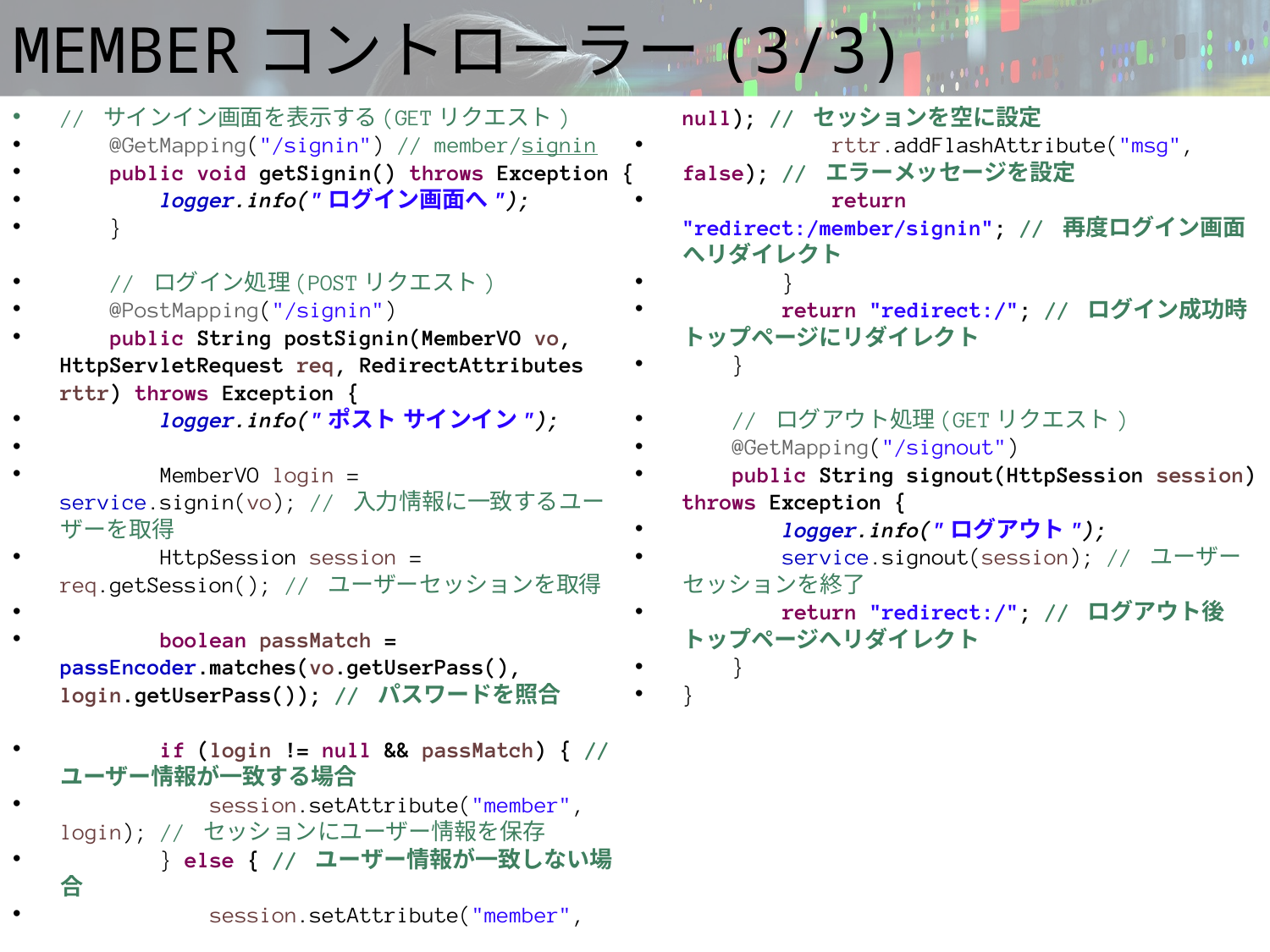

# MEMBERコントローラー(3/3)
// サインイン画面を表示する(GETリクエスト)
    @GetMapping("/signin") // member/signin
    public void getSignin() throws Exception {
        logger.info("ログイン画面へ");
    }

    // ログイン処理(POSTリクエスト)
    @PostMapping("/signin")
    public String postSignin(MemberVO vo, HttpServletRequest req, RedirectAttributes rttr) throws Exception {
        logger.info("ポスト サインイン");

        MemberVO login = service.signin(vo); // 入力情報に一致するユーザーを取得
        HttpSession session = req.getSession(); // ユーザーセッションを取得

        boolean passMatch = passEncoder.matches(vo.getUserPass(), login.getUserPass()); // パスワードを照合

        if (login != null && passMatch) { // ユーザー情報が一致する場合
            session.setAttribute("member", login); // セッションにユーザー情報を保存
        } else { // ユーザー情報が一致しない場合
            session.setAttribute("member", null); // セッションを空に設定
            rttr.addFlashAttribute("msg", false); // エラーメッセージを設定
            return "redirect:/member/signin"; // 再度ログイン画面へリダイレクト
        }
        return "redirect:/"; // ログイン成功時トップページにリダイレクト
    }

    // ログアウト処理(GETリクエスト)
    @GetMapping("/signout")
    public String signout(HttpSession session) throws Exception {
        logger.info("ログアウト");
        service.signout(session); // ユーザーセッションを終了
        return "redirect:/"; // ログアウト後トップページへリダイレクト
    }
}